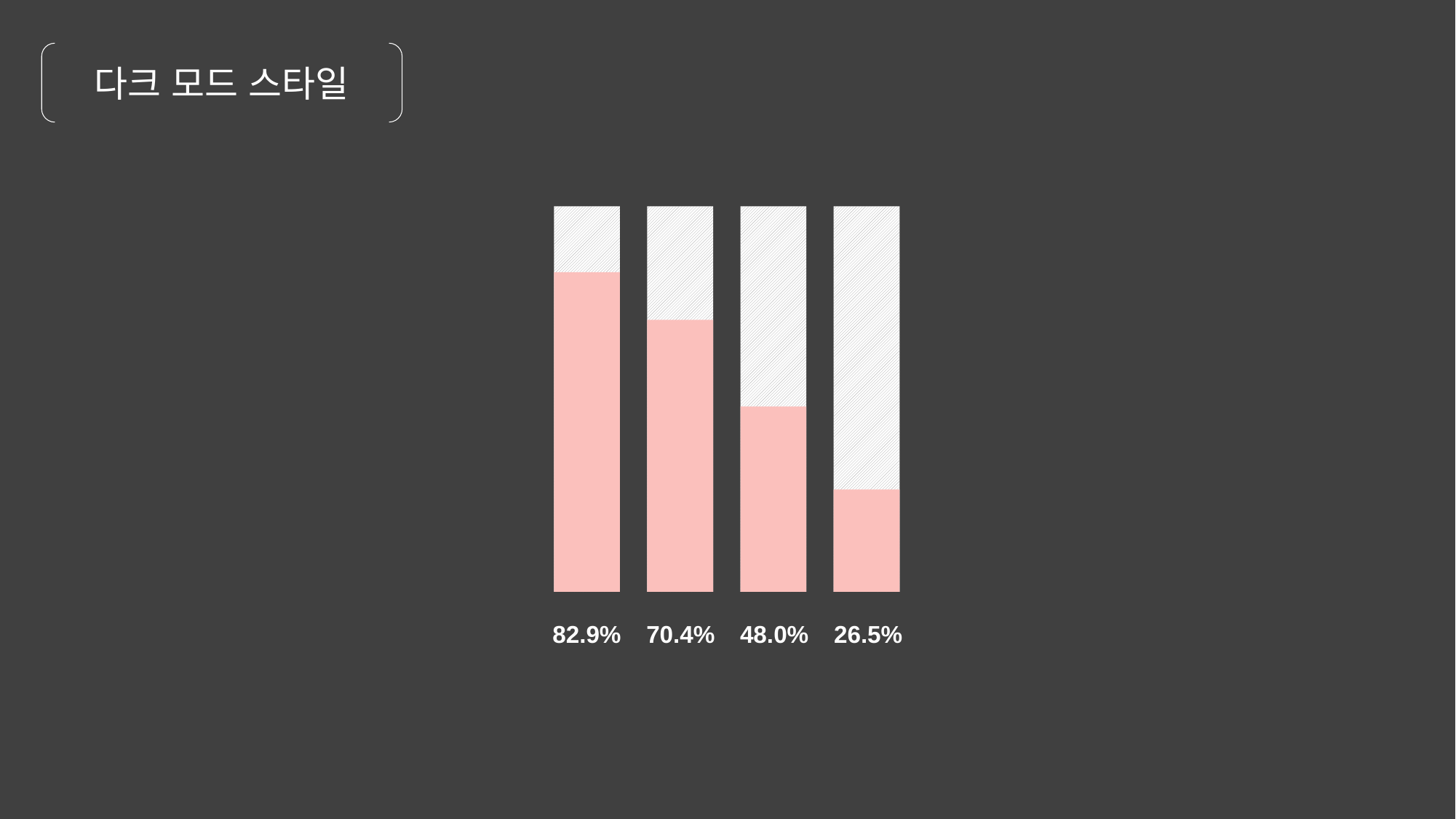

다크 모드 스타일

82.9%
70.4%
48.0%
26.5%